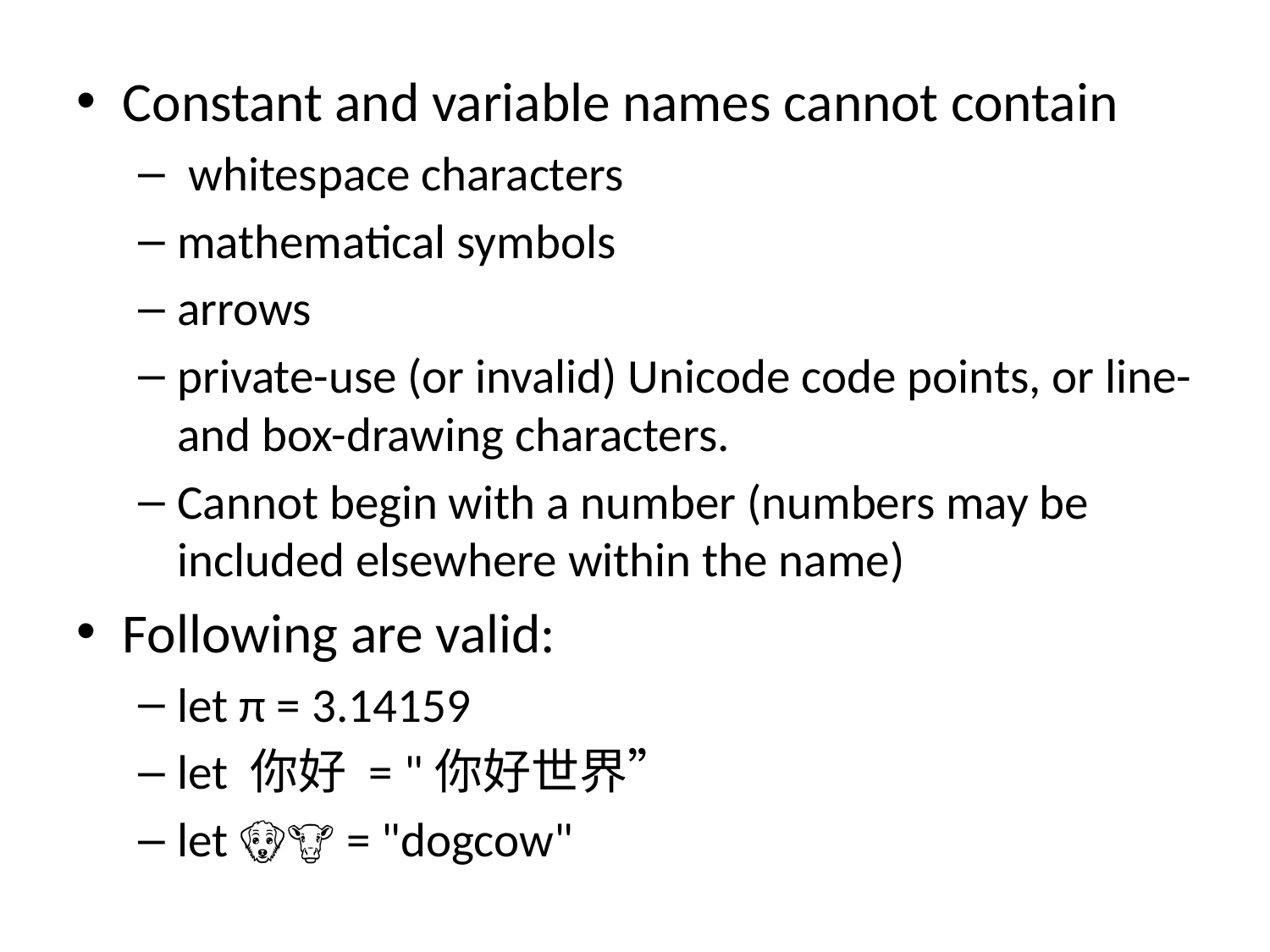

Constant and variable names cannot contain
 whitespace characters
mathematical symbols
arrows
private-use (or invalid) Unicode code points, or line- and box-drawing characters.
Cannot begin with a number (numbers may be included elsewhere within the name)
Following are valid:
let π = 3.14159
let 你好 = "你好世界”
let 🐶🐮 = "dogcow"